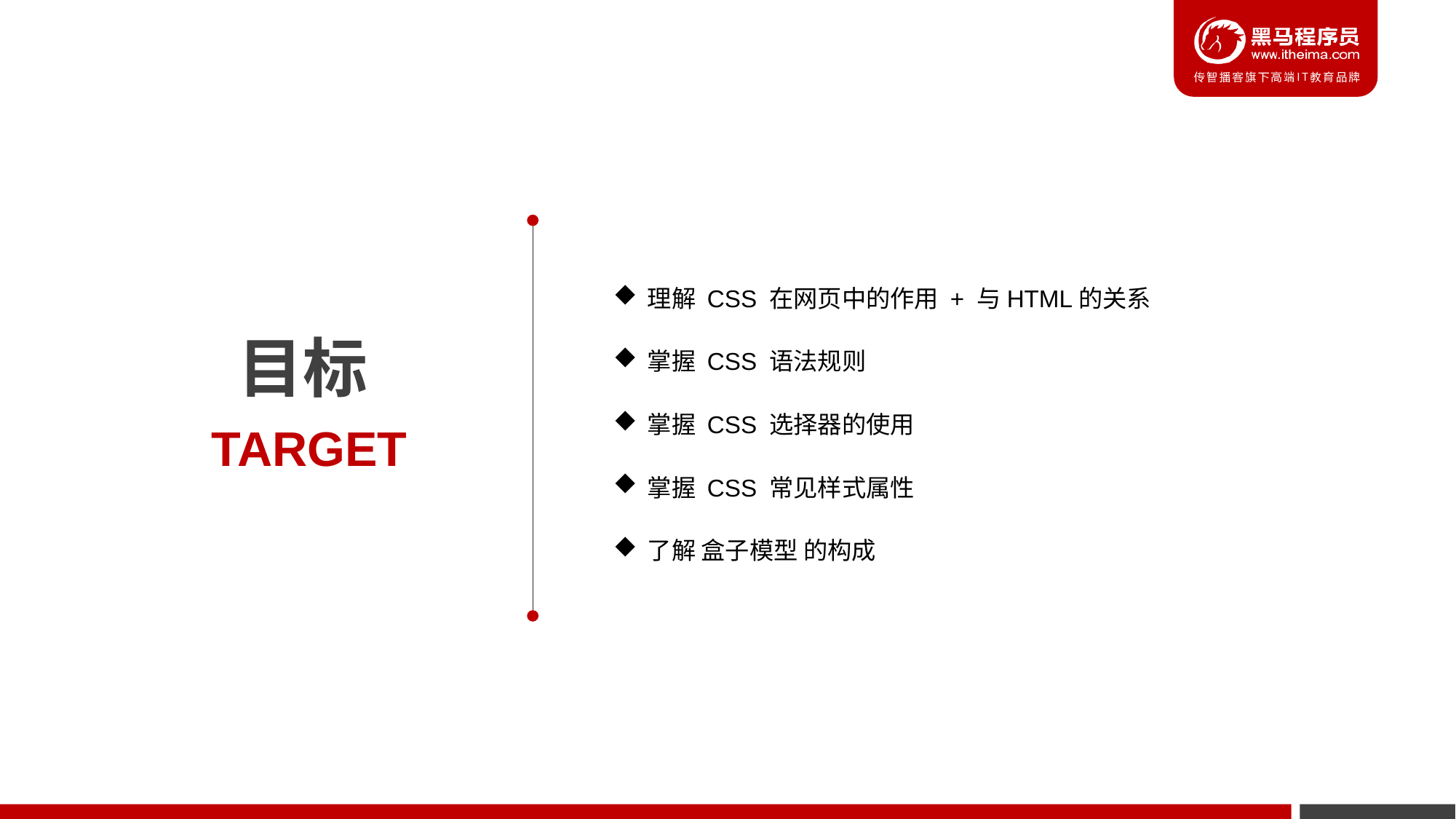

理解 CSS 在网页中的作用 + 与HTML的关系
掌握 CSS 语法规则
掌握 CSS 选择器的使用
掌握 CSS 常见样式属性
了解 盒子模型 的构成